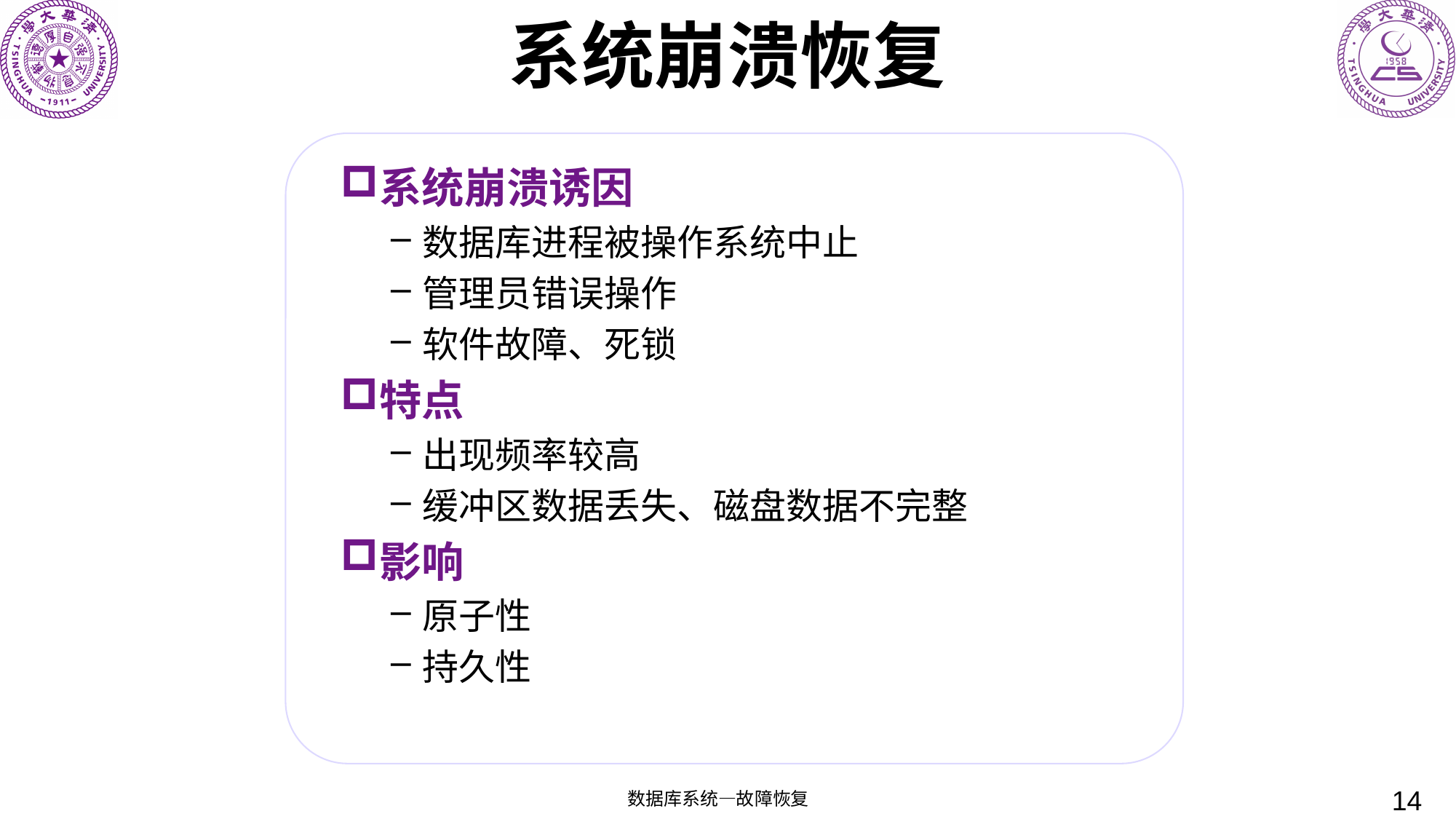

# 系统崩溃恢复

系统崩溃诱因
数据库进程被操作系统中止
管理员错误操作
软件故障、死锁
特点
出现频率较高
缓冲区数据丢失、磁盘数据不完整
影响
原子性
持久性
14
数据库系统—故障恢复